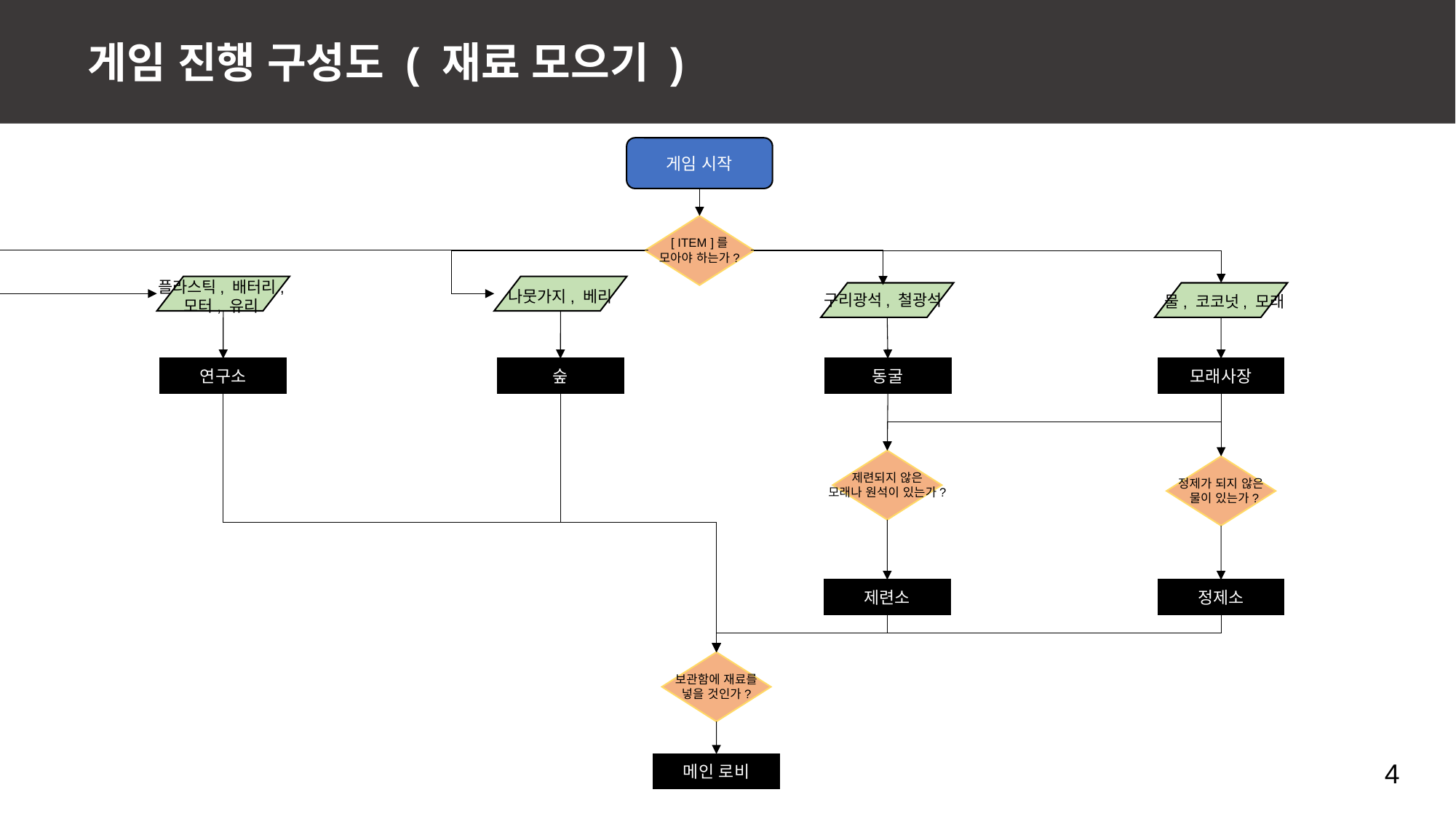

게임 진행 구성도 ( 재료 모으기 )
게임 시작

[ ITEM ]를
모아야 하는가?
플라스틱, 배터리,
모터, 유리

나뭇가지, 베리

구리광석, 철광석
물, 코코넛, 모래
숲
동굴
연구소
모래사장

제련되지 않은
모래나 원석이 있는가?
정제가 되지 않은
 물이 있는가?
제련소
정제소

보관함에 재료를
넣을 것인가?
4
메인 로비